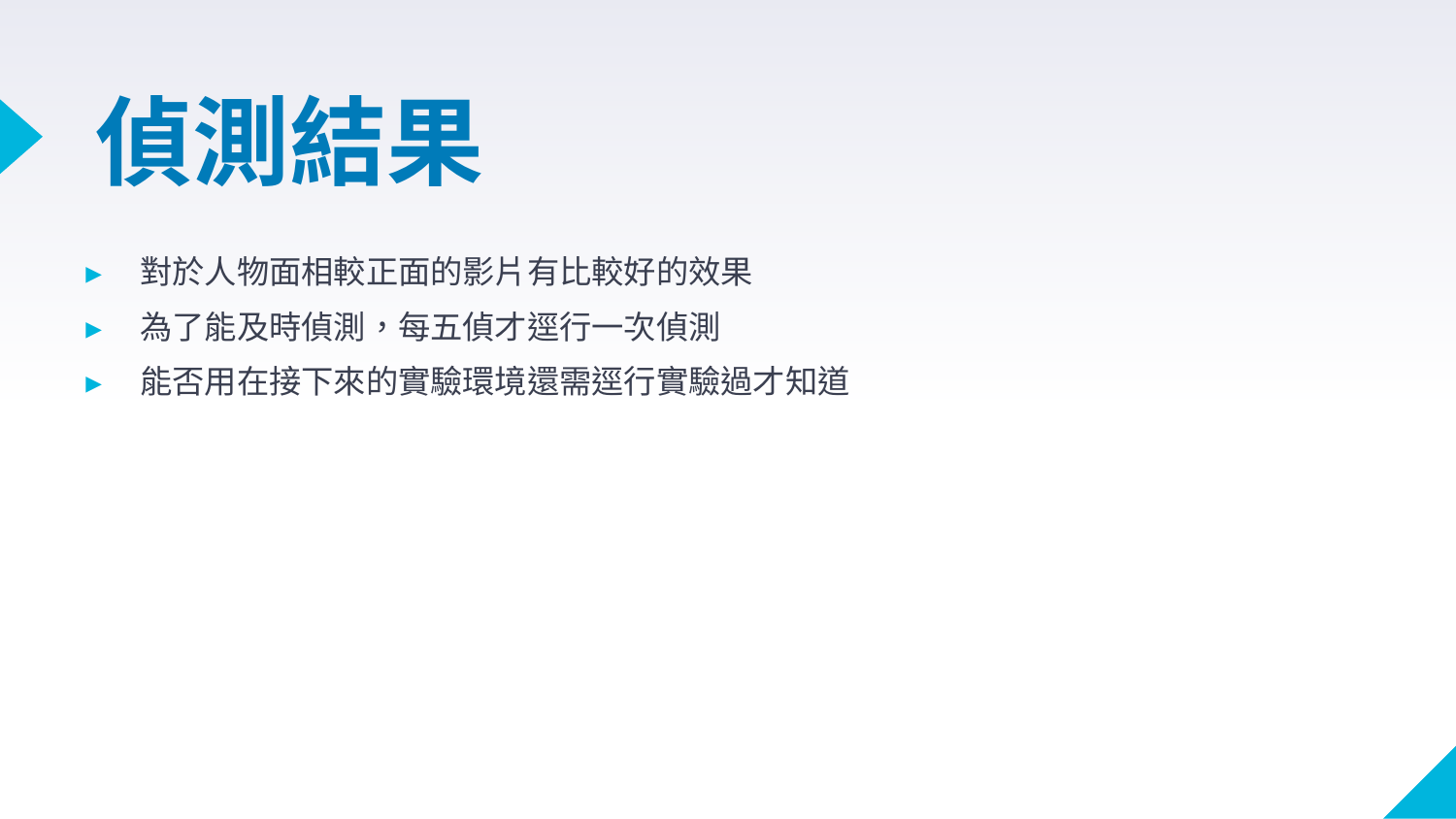

# 偵測結果
對於人物面相較正面的影片有比較好的效果
為了能及時偵測，每五偵才逕行一次偵測
能否用在接下來的實驗環境還需逕行實驗過才知道